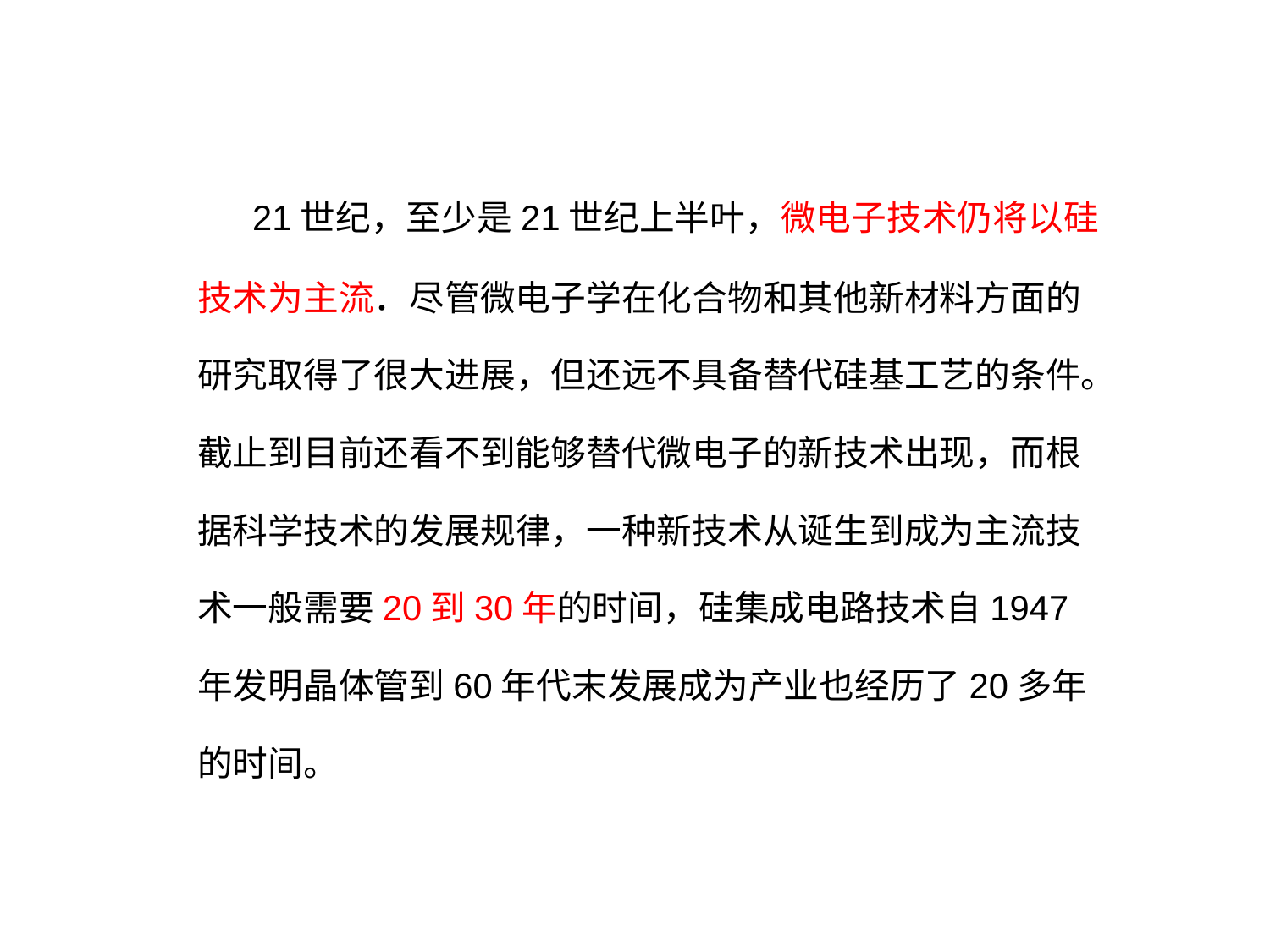

21世纪，至少是21世纪上半叶，微电子技术仍将以硅技术为主流．尽管微电子学在化合物和其他新材料方面的研究取得了很大进展，但还远不具备替代硅基工艺的条件。截止到目前还看不到能够替代微电子的新技术出现，而根据科学技术的发展规律，一种新技术从诞生到成为主流技术一般需要20到30年的时间，硅集成电路技术自1947年发明晶体管到60年代末发展成为产业也经历了20多年的时间。

15